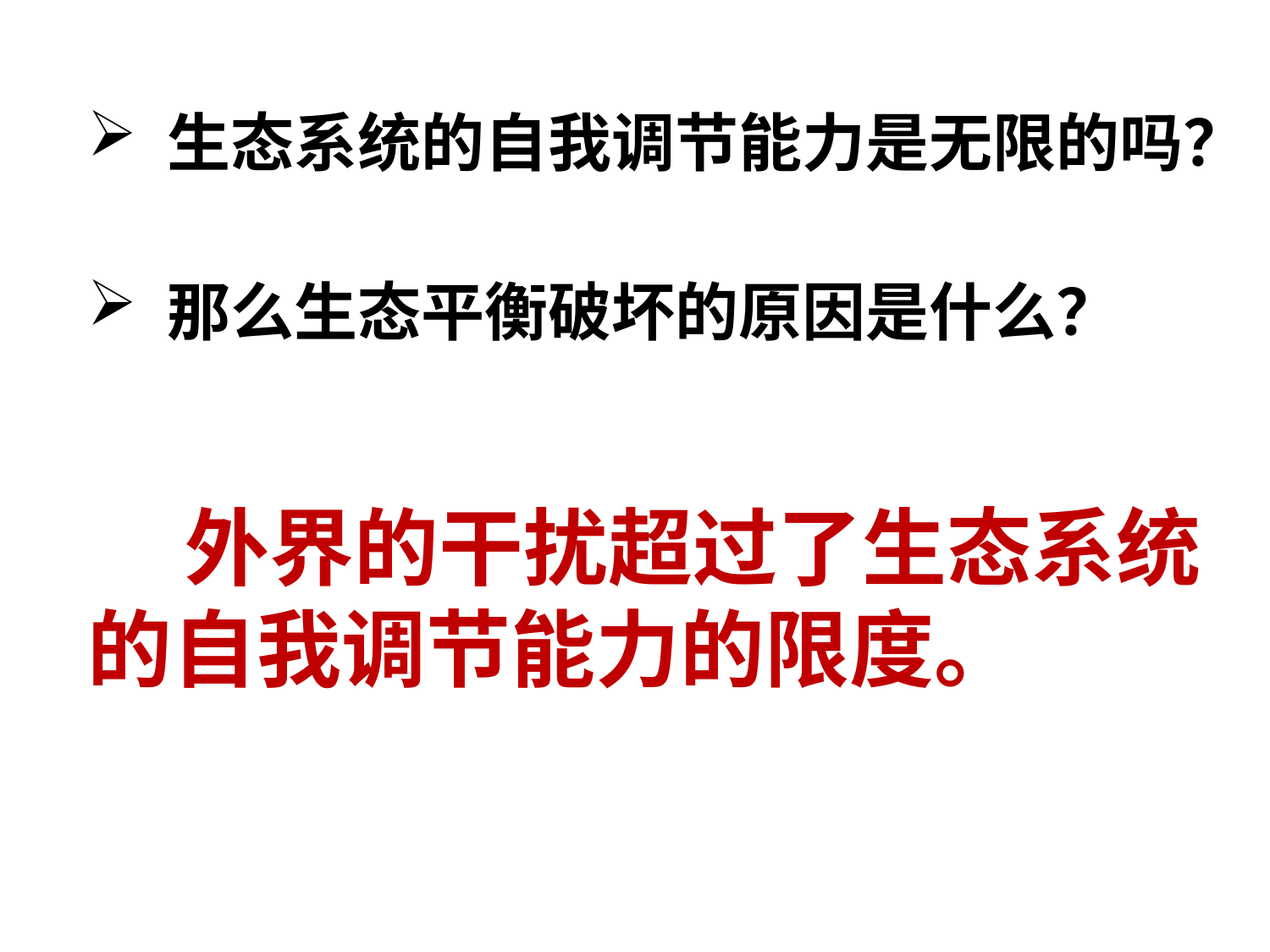

生态系统的自我调节能力是无限的吗？
那么生态平衡破坏的原因是什么？
    外界的干扰超过了生态系统的自我调节能力的限度。